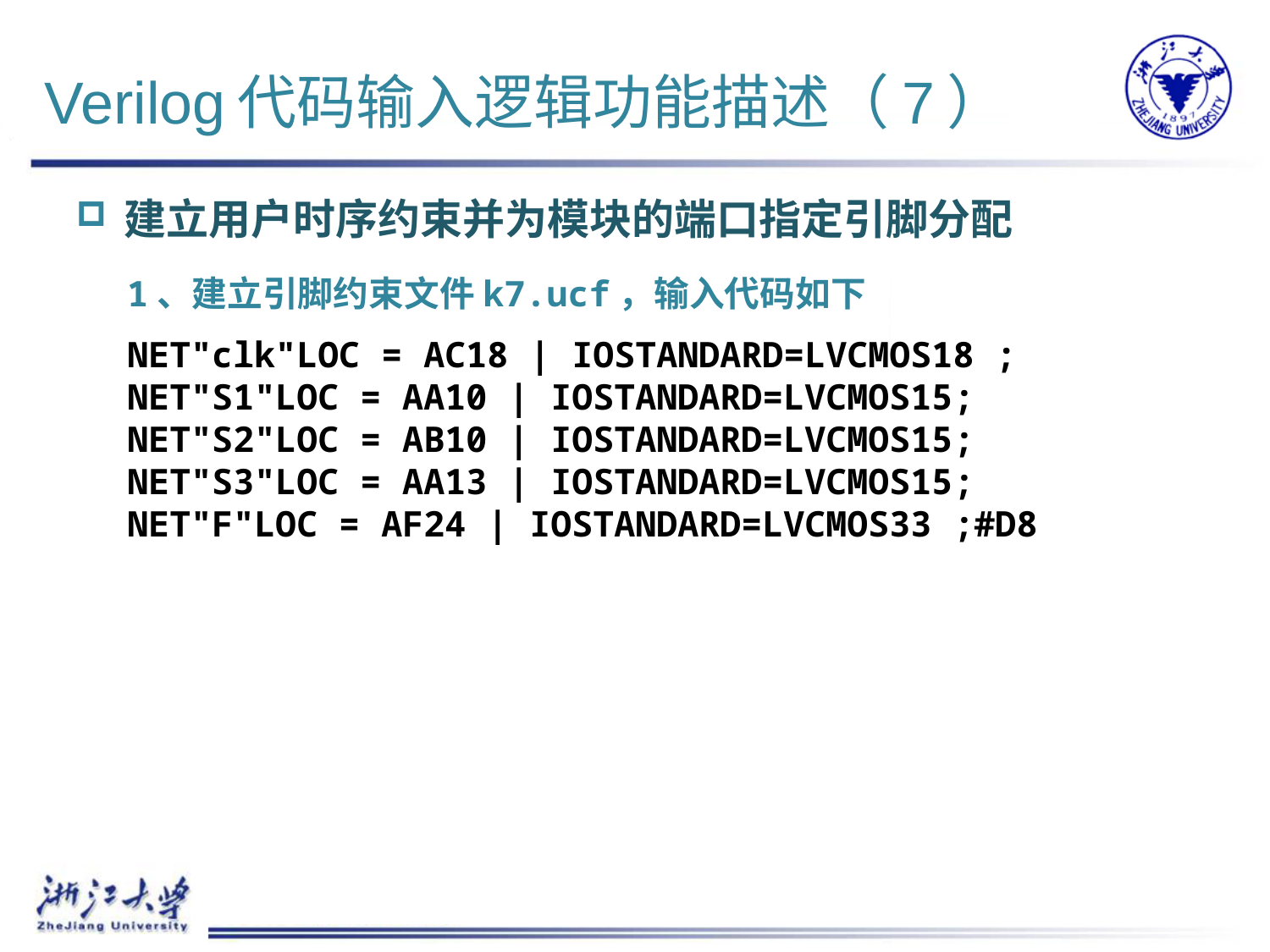

# Verilog代码输入逻辑功能描述（7）
建立用户时序约束并为模块的端口指定引脚分配
1、建立引脚约束文件k7.ucf，输入代码如下

NET"clk"LOC = AC18 | IOSTANDARD=LVCMOS18 ;
NET"S1"LOC = AA10 | IOSTANDARD=LVCMOS15;
NET"S2"LOC = AB10 | IOSTANDARD=LVCMOS15;
NET"S3"LOC = AA13 | IOSTANDARD=LVCMOS15;
NET"F"LOC = AF24 | IOSTANDARD=LVCMOS33 ;#D8